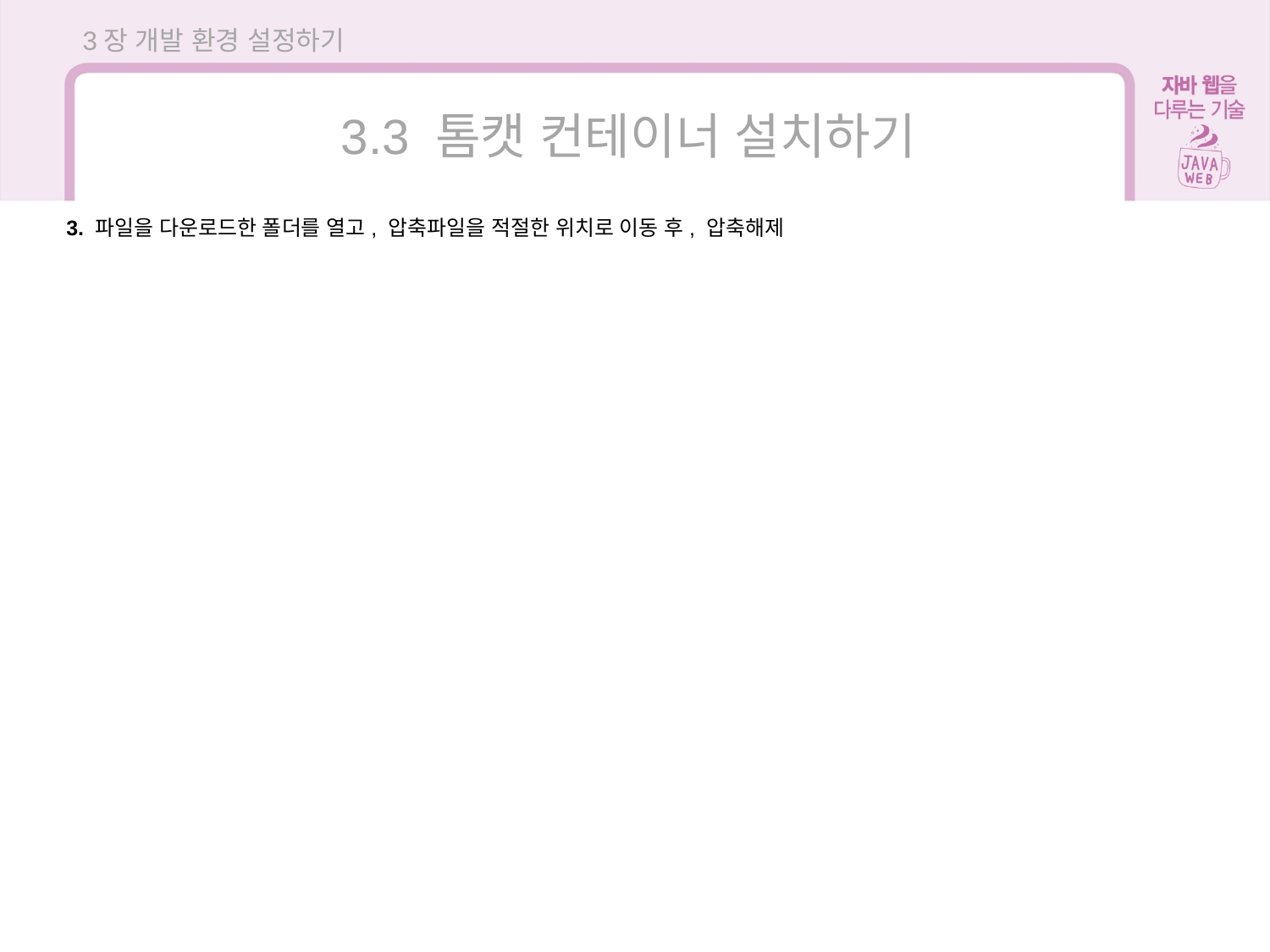

3장 개발 환경 설정하기
3.3 톰캣 컨테이너 설치하기
3. 파일을 다운로드한 폴더를 열고, 압축파일을 적절한 위치로 이동 후, 압축해제